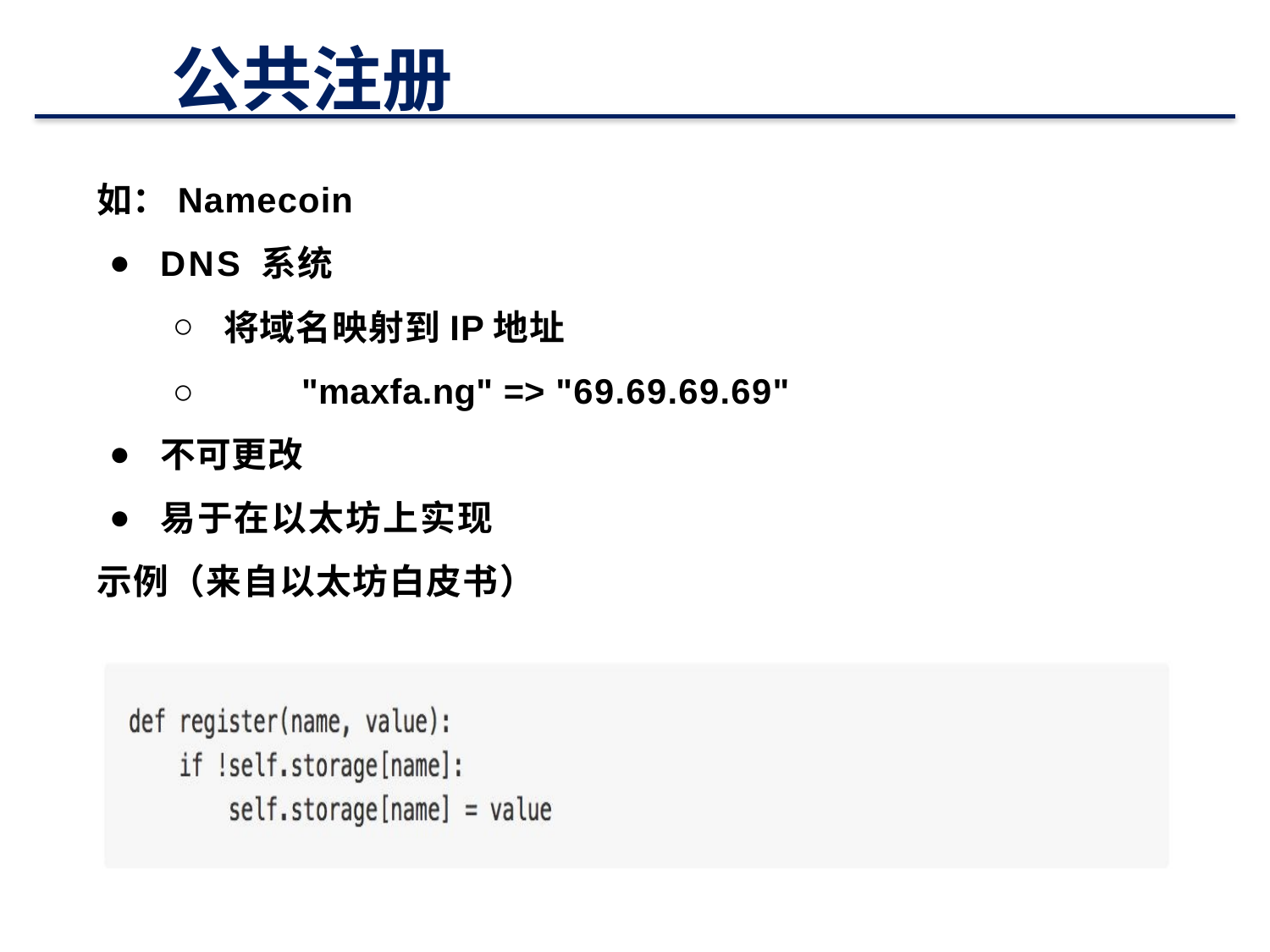

# 公共注册
如：Namecoin
DNS 系统
将域名映射到IP地址
○	"maxfa.ng" => "69.69.69.69"
不可更改
易于在以太坊上实现
示例（来自以太坊白皮书）